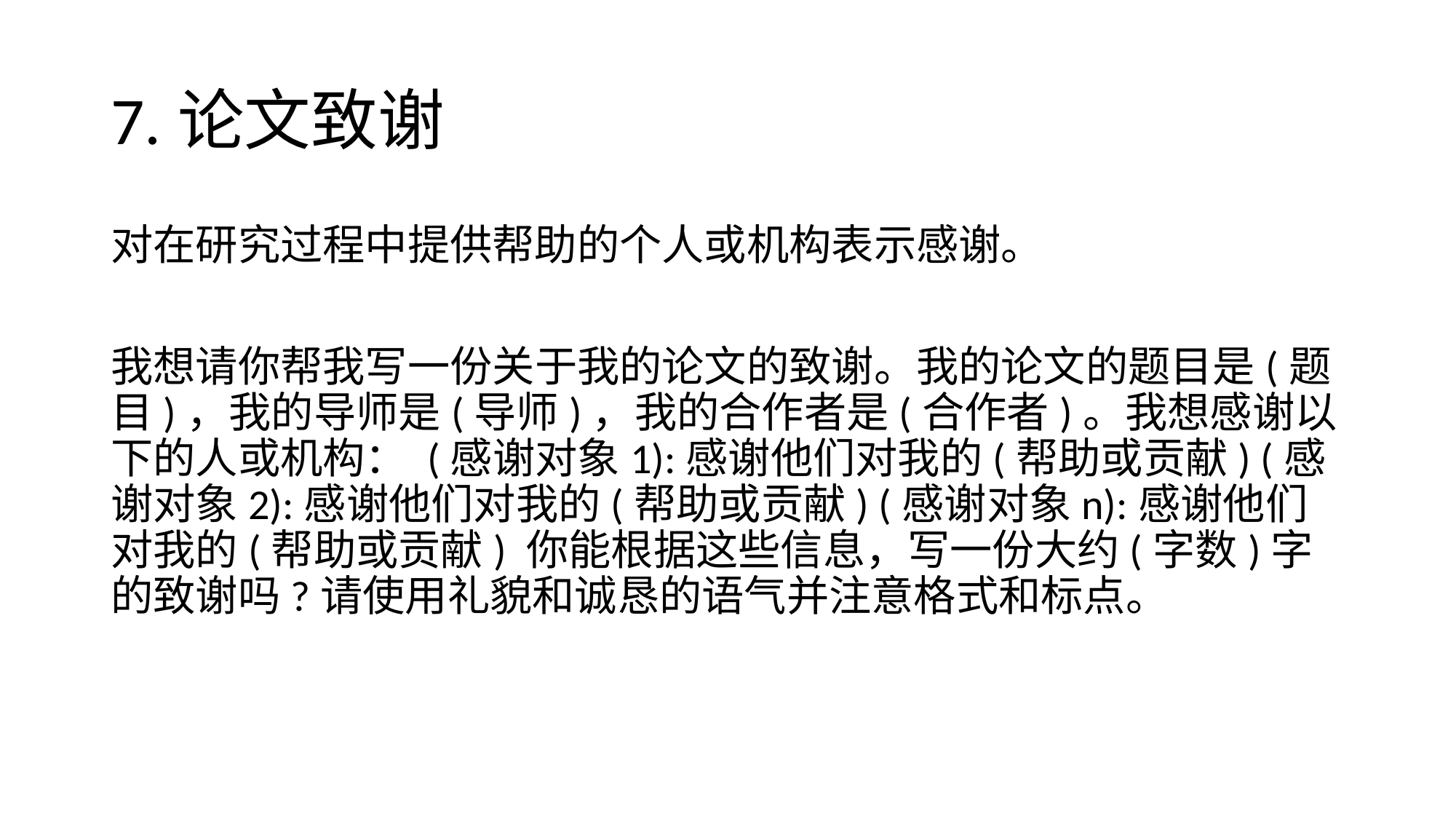

# 7.论文致谢
对在研究过程中提供帮助的个人或机构表示感谢。

我想请你帮我写一份关于我的论文的致谢。我的论文的题目是(题目)，我的导师是(导师)，我的合作者是(合作者)。我想感谢以下的人或机构： (感谢对象1):感谢他们对我的(帮助或贡献) (感谢对象2):感谢他们对我的(帮助或贡献) (感谢对象n):感谢他们对我的(帮助或贡献) 你能根据这些信息，写一份大约(字数)字的致谢吗?请使用礼貌和诚恳的语气并注意格式和标点。